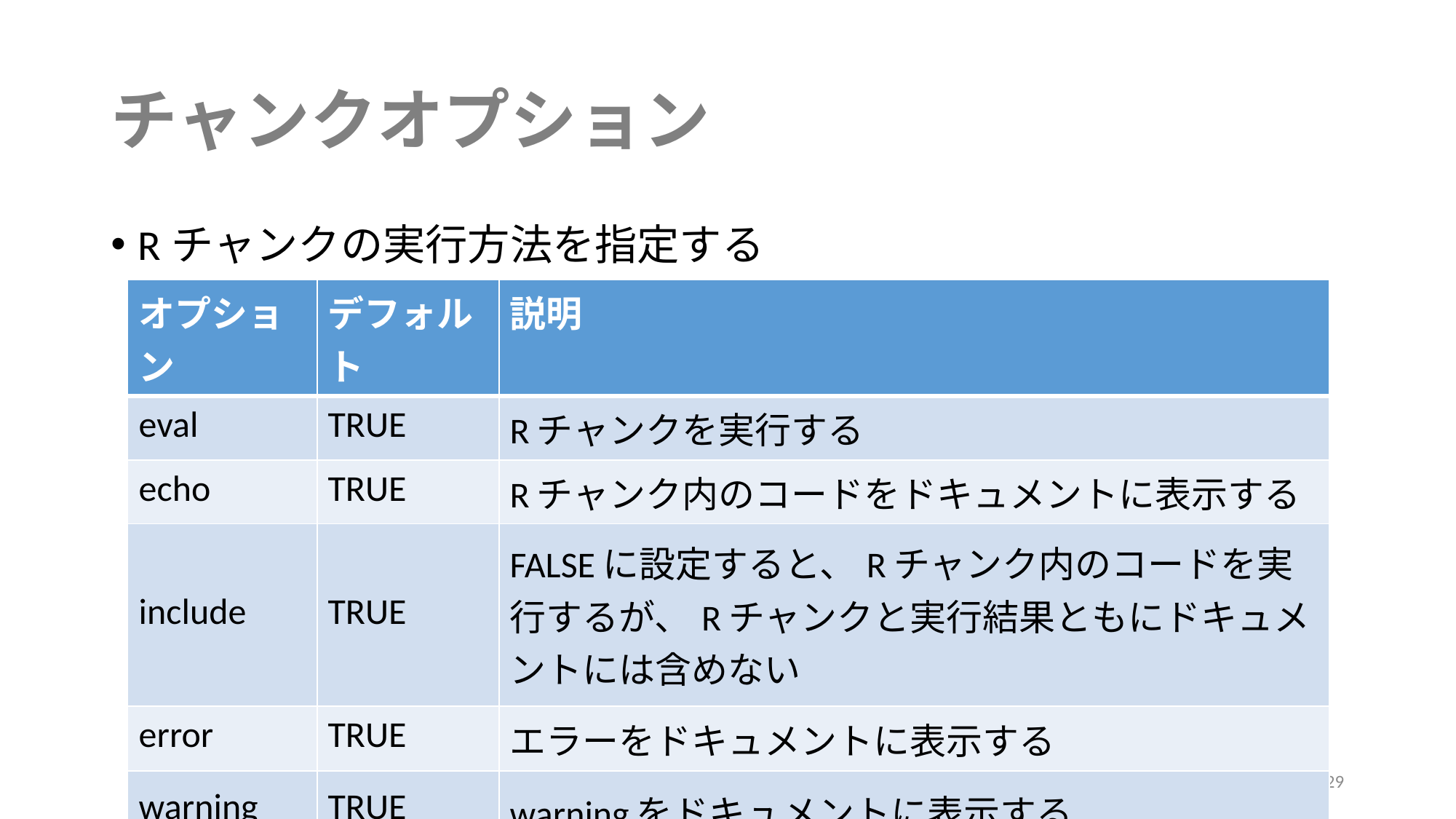

# チャンクオプション
Rチャンクの実行方法を指定する

| オプション | デフォルト | 説明 |
| --- | --- | --- |
| eval | TRUE | Rチャンクを実行する |
| echo | TRUE | Rチャンク内のコードをドキュメントに表示する |
| include | TRUE | FALSEに設定すると、Rチャンク内のコードを実行するが、Rチャンクと実行結果ともにドキュメントには含めない |
| error | TRUE | エラーをドキュメントに表示する |
| warning | TRUE | warningをドキュメントに表示する |
R for Pharmacometrics
29